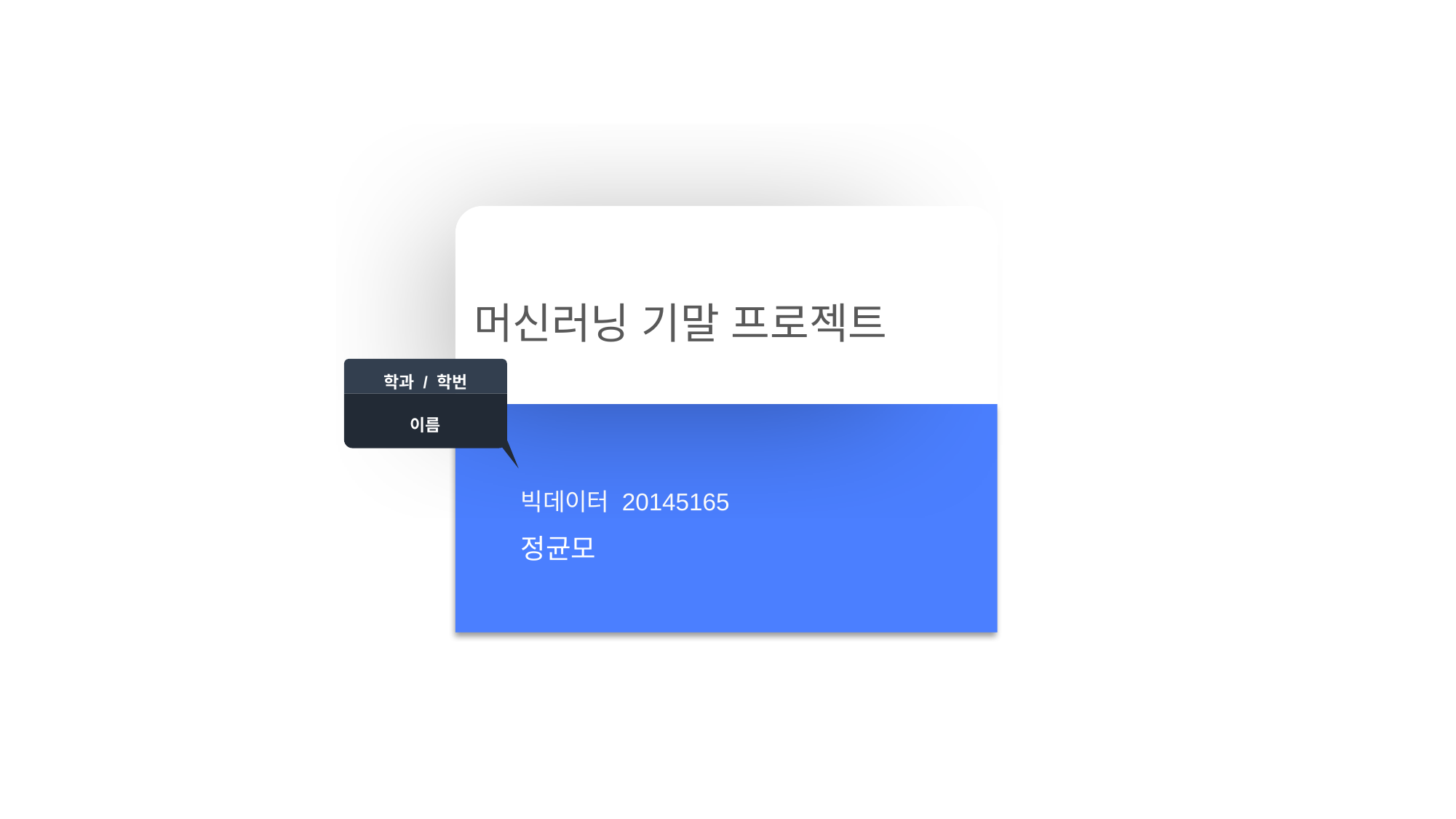

머신러닝 기말 프로젝트
학과 / 학번
이름

빅데이터 20145165
정균모